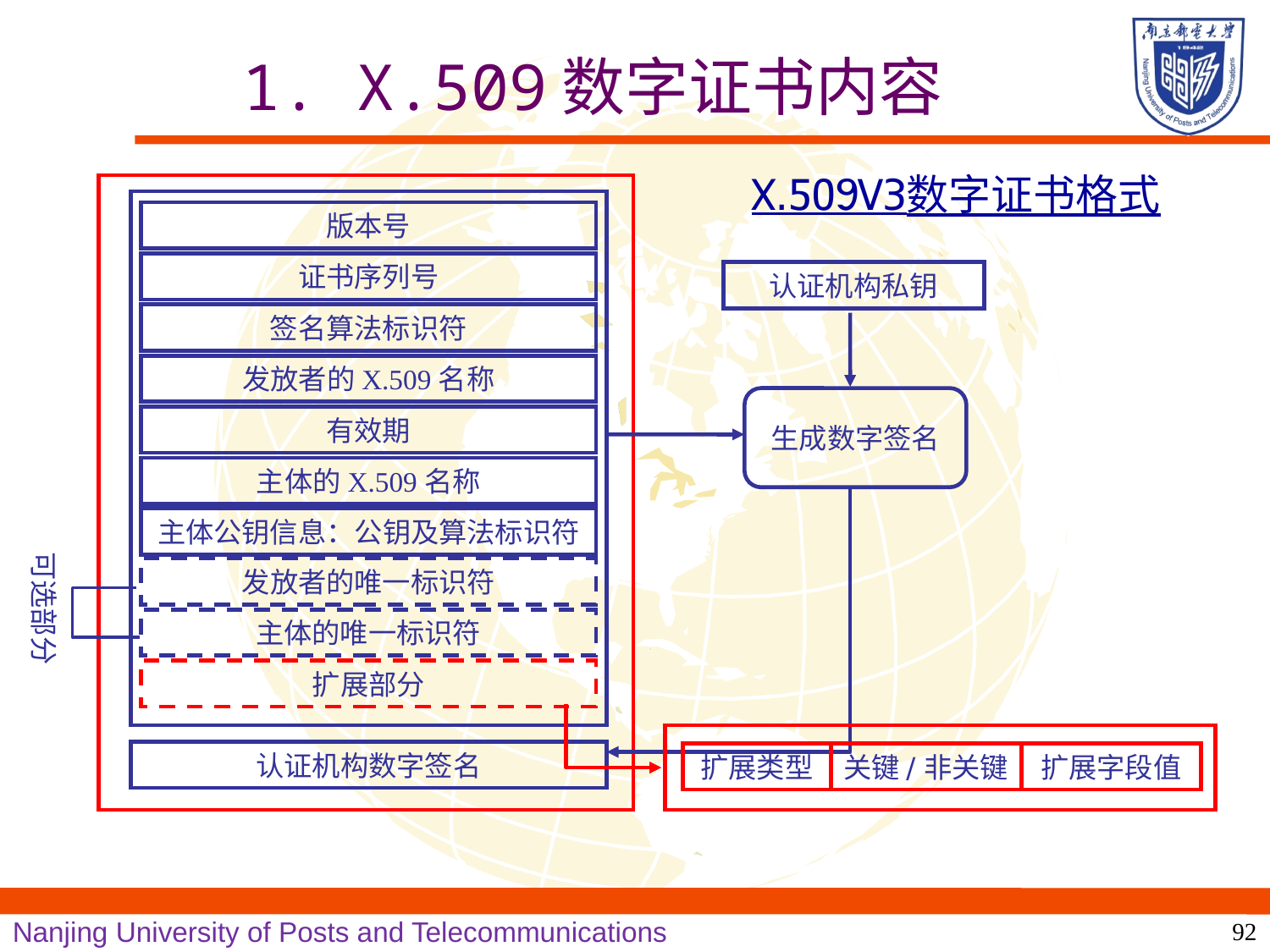

# 1. X.509数字证书内容
X.509V3数字证书格式

版本号
证书序列号
认证机构私钥
签名算法标识符

发放者的X.509名称
生成数字签名
有效期

主体的X.509名称

主体公钥信息：公钥及算法标识符
可选部分
发放者的唯一标识符

主体的唯一标识符

扩展部分

认证机构数字签名
扩展类型
关键/非关键
扩展字段值
92